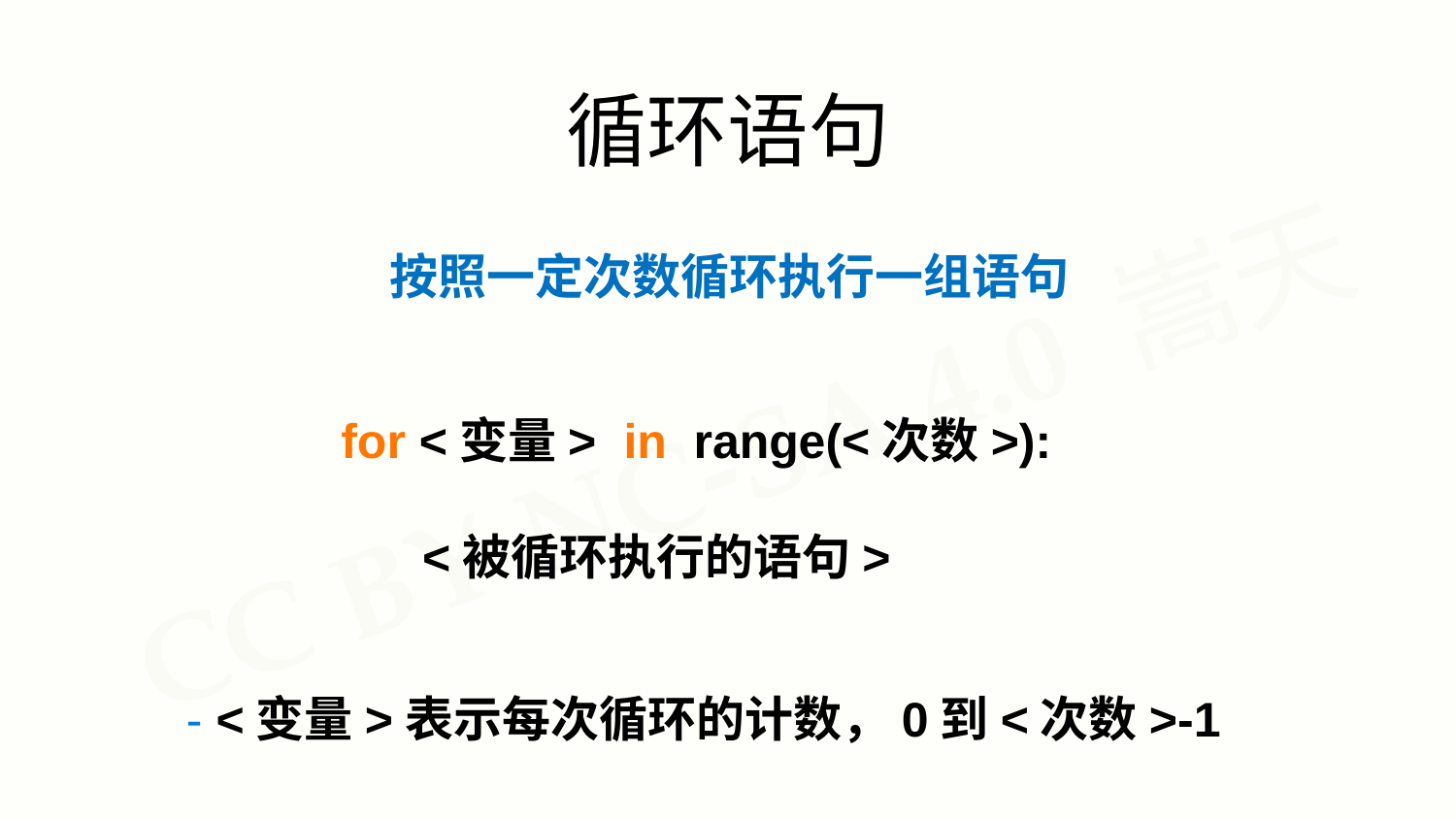

循环语句
按照一定次数循环执行一组语句
for <变量>  in  range(<次数>):
      <被循环执行的语句>
- <变量>表示每次循环的计数，0到<次数>-1